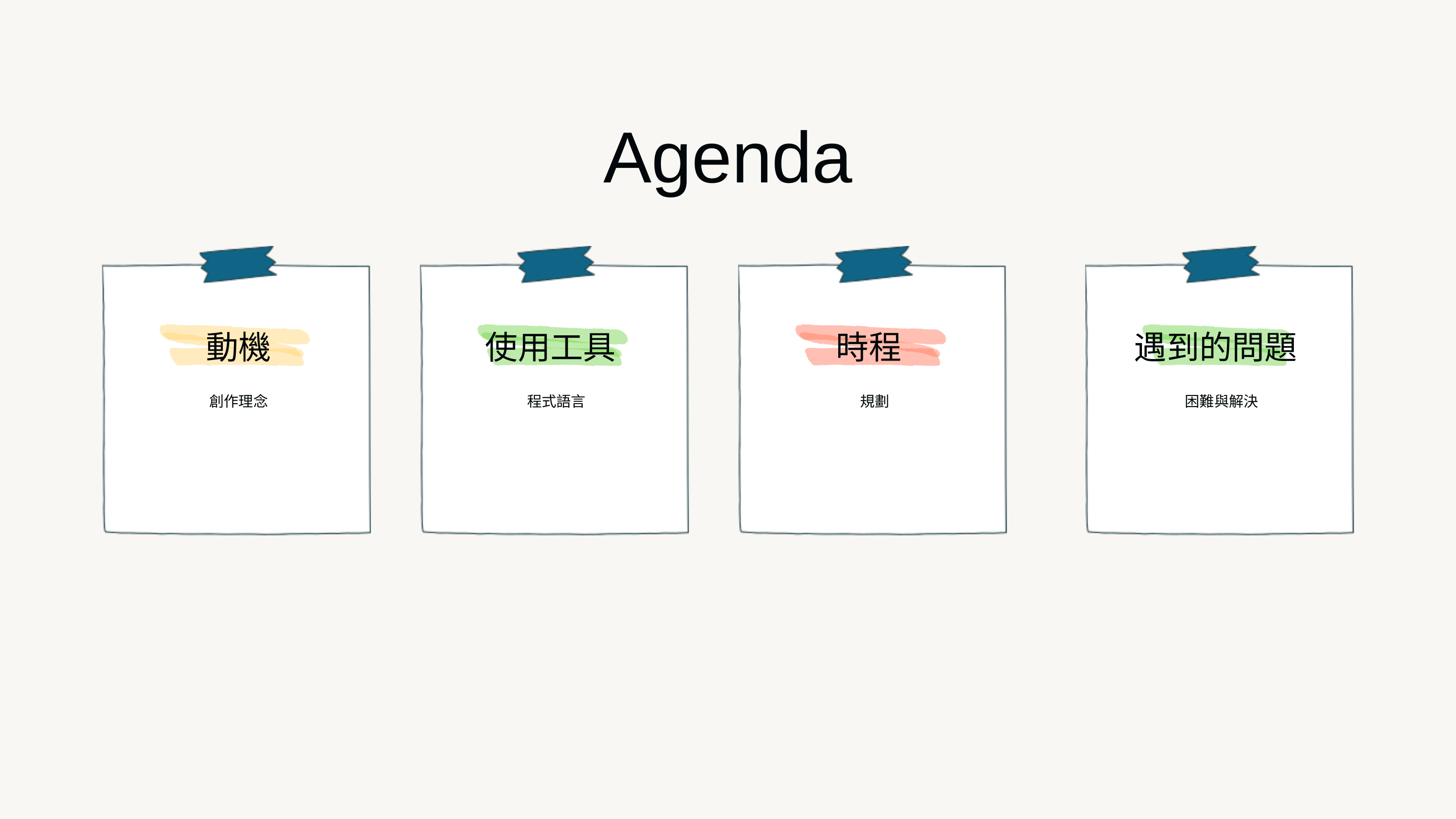

Agenda

動機
使用工具
時程
遇到的問題

創作理念
程式語言
規劃
困難與解決